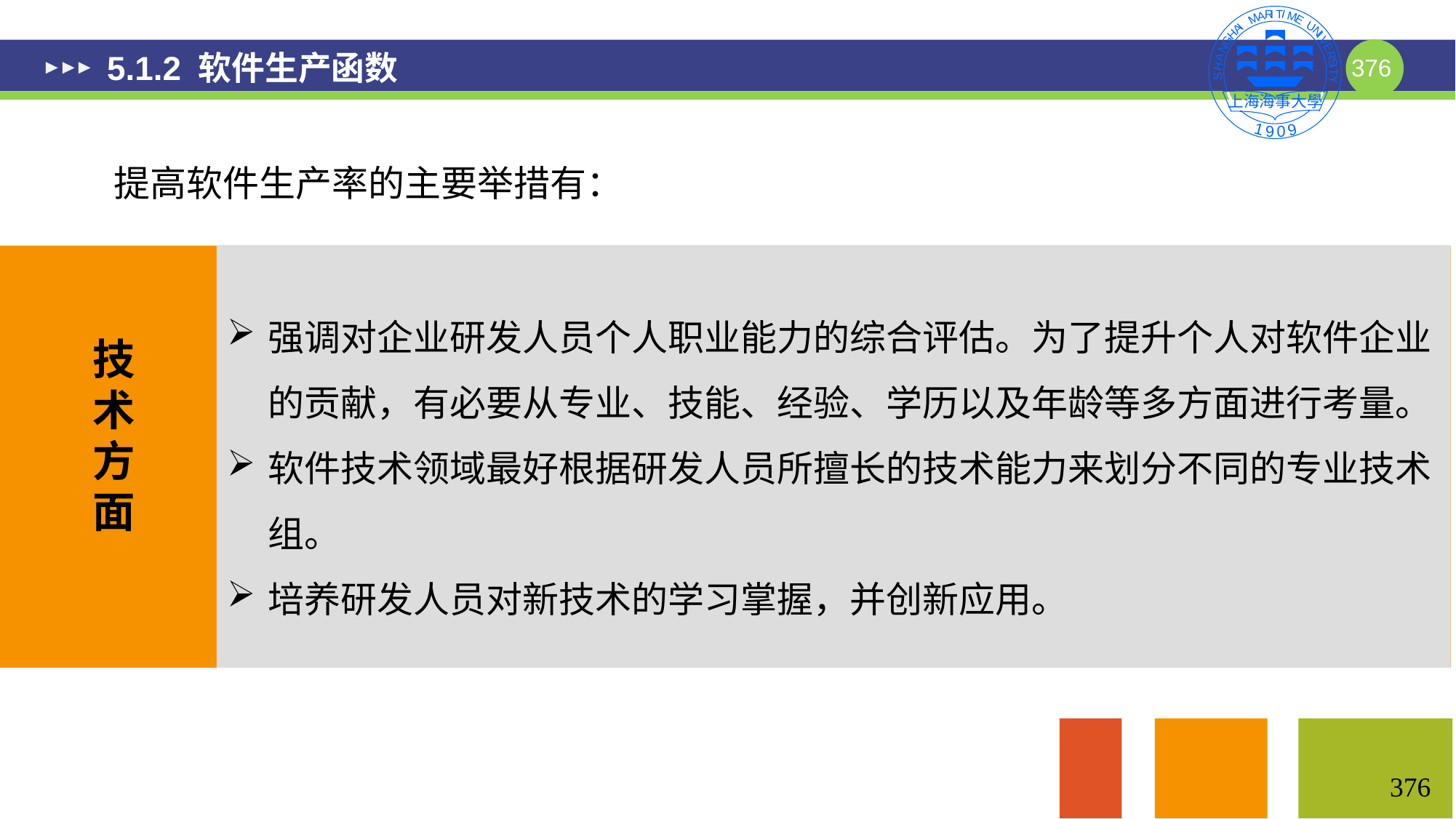

# 5.1.2 软件生产函数
提高软件生产率的主要举措有：

强调对企业研发人员个人职业能力的综合评估。为了提升个人对软件企业的贡献，有必要从专业、技能、经验、学历以及年龄等多方面进行考量。
软件技术领域最好根据研发人员所擅长的技术能力来划分不同的专业技术组。
培养研发人员对新技术的学习掌握，并创新应用。
技术方面

376
376